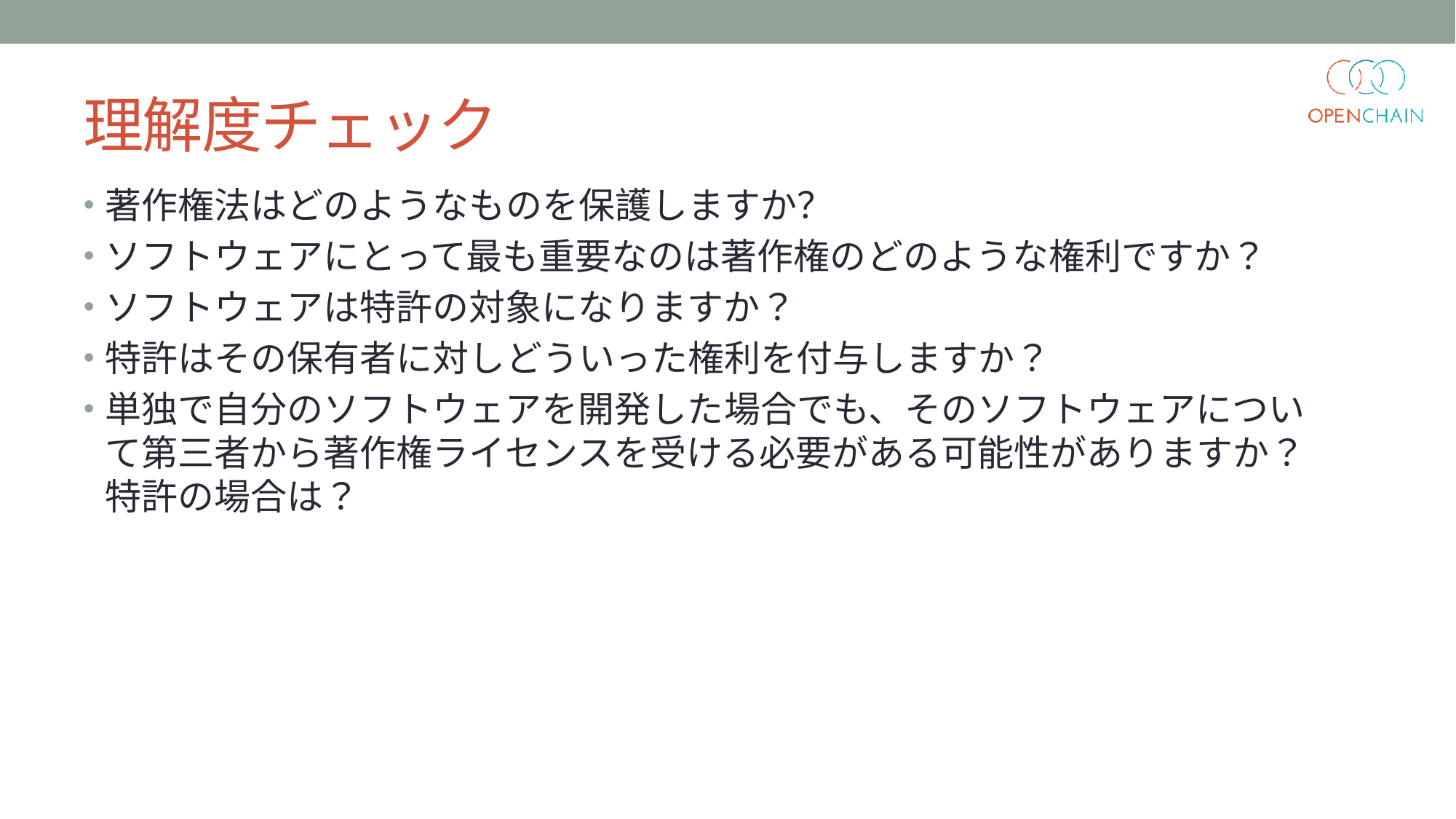

# 理解度チェック
著作権法はどのようなものを保護しますか？
ソフトウェアにとって最も重要なのは著作権のどのような権利ですか？
ソフトウェアは特許の対象になりますか？
特許はその保有者に対しどういった権利を付与しますか？
単独で自分のソフトウェアを開発した場合でも、そのソフトウェアについて第三者から著作権ライセンスを受ける必要がある可能性がありますか？特許の場合は？